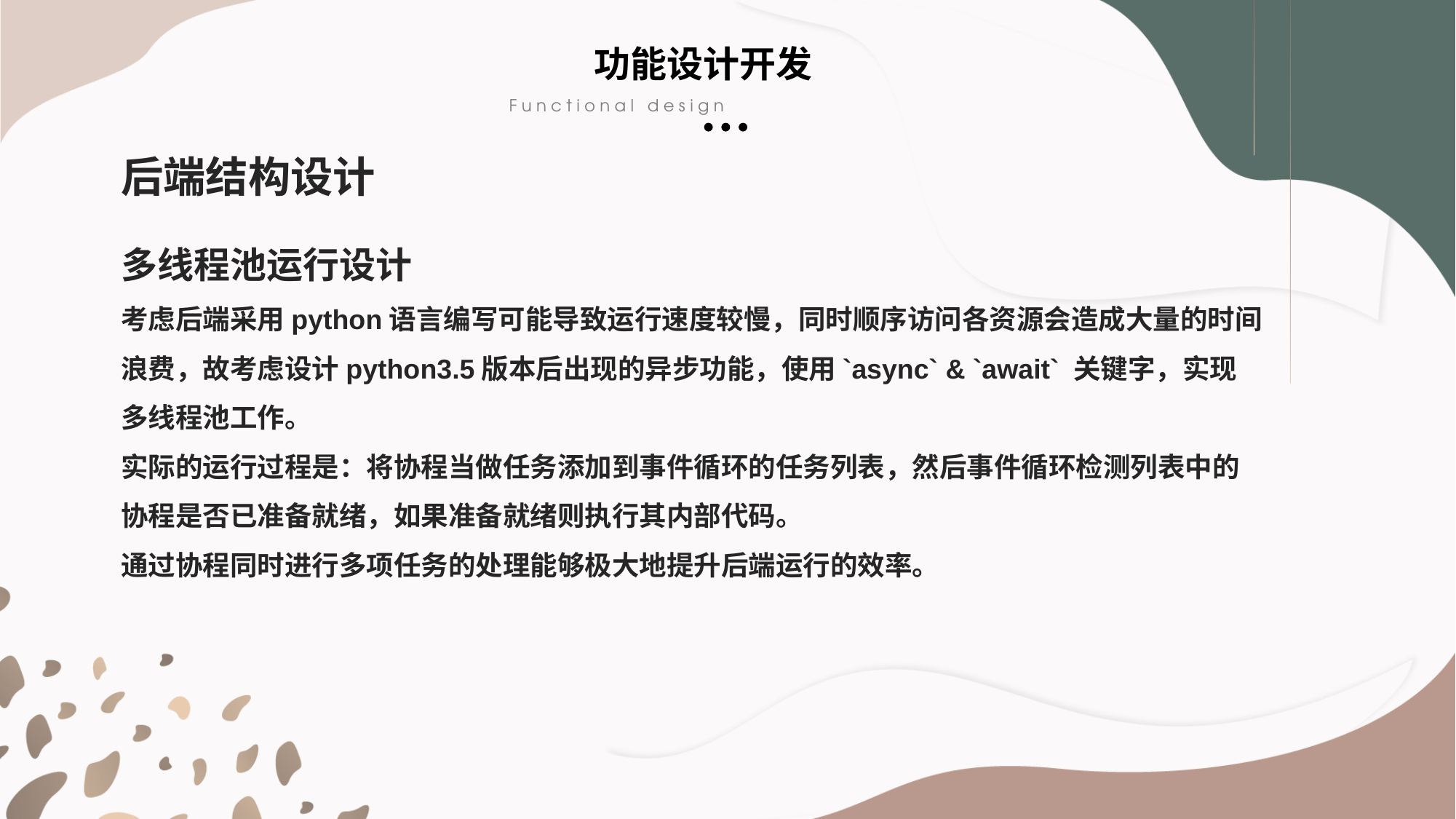

功能设计开发
Functional design

后端结构设计
多线程池运行设计
考虑后端采用python语言编写可能导致运行速度较慢，同时顺序访问各资源会造成大量的时间浪费，故考虑设计python3.5版本后出现的异步功能，使用`async` & `await` 关键字，实现多线程池工作。
实际的运行过程是：将协程当做任务添加到事件循环的任务列表，然后事件循环检测列表中的协程是否已准备就绪，如果准备就绪则执行其内部代码。
通过协程同时进行多项任务的处理能够极大地提升后端运行的效率。